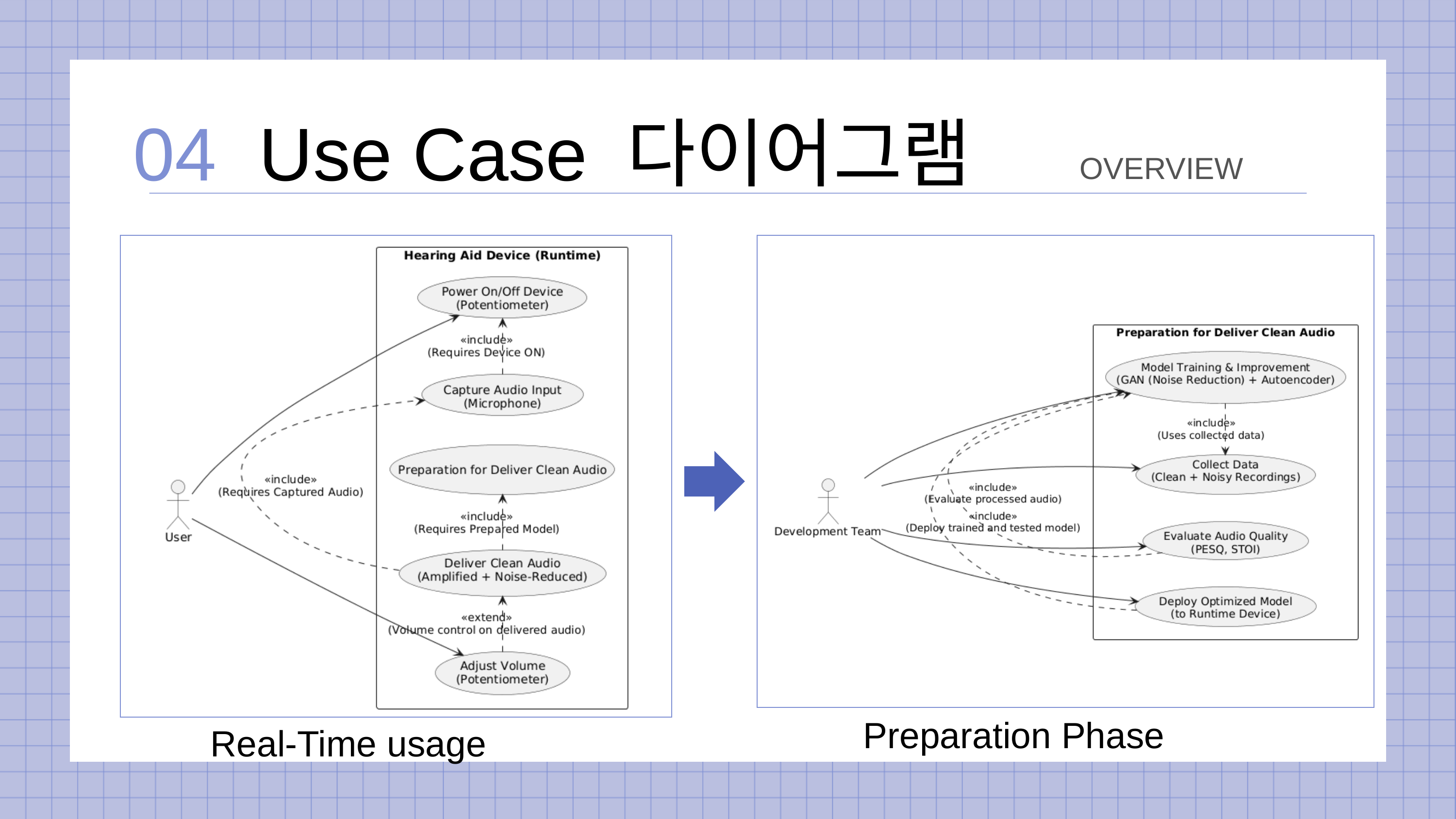

Use Case 다이어그램
04
OVERVIEW

Preparation Phase
Real-Time usage